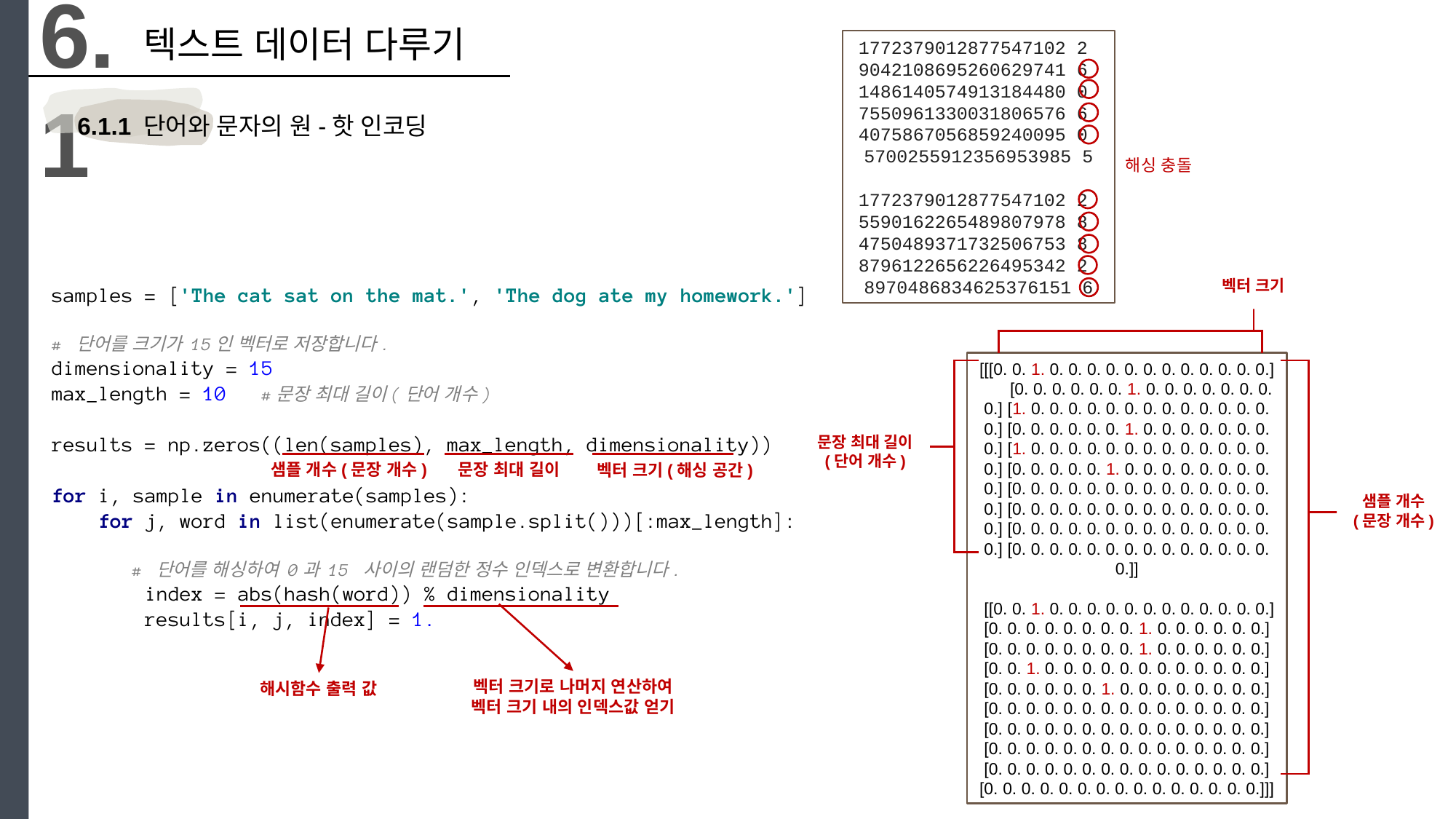

6.1
텍스트 데이터 다루기
1772379012877547102 2
9042108695260629741 6
1486140574913184480 0
7550961330031806576 6
4075867056859240095 0
5700255912356953985 5

1772379012877547102 2
5590162265489807978 8
4750489371732506753 8
8796122656226495342 2
8970486834625376151 6

6.1.1 단어와 문자의 원-핫 인코딩

해싱 충돌

samples = ['The cat sat on the mat.', 'The dog ate my homework.']
# 단어를 크기가 15인 벡터로 저장합니다.
dimensionality = 15
max_length = 10   #문장 최대 길이(단어 개수)
results = np.zeros((len(samples), max_length, dimensionality))
for i, sample in enumerate(samples):
    for j, word in list(enumerate(sample.split()))[:max_length]:
        # 단어를 해싱하여 0과 15 사이의 랜덤한 정수 인덱스로 변환합니다.
        index = abs(hash(word)) % dimensionality
        results[i, j, index] = 1.

벡터 크기
[[[0. 0. 1. 0. 0. 0. 0. 0. 0. 0. 0. 0. 0. 0. 0.]       [0. 0. 0. 0. 0. 0. 1. 0. 0. 0. 0. 0. 0. 0. 0.] [1. 0. 0. 0. 0. 0. 0. 0. 0. 0. 0. 0. 0. 0. 0.] [0. 0. 0. 0. 0. 0. 1. 0. 0. 0. 0. 0. 0. 0. 0.] [1. 0. 0. 0. 0. 0. 0. 0. 0. 0. 0. 0. 0. 0. 0.] [0. 0. 0. 0. 0. 1. 0. 0. 0. 0. 0. 0. 0. 0. 0.] [0. 0. 0. 0. 0. 0. 0. 0. 0. 0. 0. 0. 0. 0. 0.] [0. 0. 0. 0. 0. 0. 0. 0. 0. 0. 0. 0. 0. 0. 0.] [0. 0. 0. 0. 0. 0. 0. 0. 0. 0. 0. 0. 0. 0. 0.] [0. 0. 0. 0. 0. 0. 0. 0. 0. 0. 0. 0. 0. 0. 0.]]

 [[0. 0. 1. 0. 0. 0. 0. 0. 0. 0. 0. 0. 0. 0. 0.] [0. 0. 0. 0. 0. 0. 0. 0. 1. 0. 0. 0. 0. 0. 0.] [0. 0. 0. 0. 0. 0. 0. 0. 1. 0. 0. 0. 0. 0. 0.] [0. 0. 1. 0. 0. 0. 0. 0. 0. 0. 0. 0. 0. 0. 0.] [0. 0. 0. 0. 0. 0. 1. 0. 0. 0. 0. 0. 0. 0. 0.] [0. 0. 0. 0. 0. 0. 0. 0. 0. 0. 0. 0. 0. 0. 0.] [0. 0. 0. 0. 0. 0. 0. 0. 0. 0. 0. 0. 0. 0. 0.] [0. 0. 0. 0. 0. 0. 0. 0. 0. 0. 0. 0. 0. 0. 0.] [0. 0. 0. 0. 0. 0. 0. 0. 0. 0. 0. 0. 0. 0. 0.] [0. 0. 0. 0. 0. 0. 0. 0. 0. 0. 0. 0. 0. 0. 0.]]]

문장 최대 길이
(단어 개수)
샘플 개수
(문장 개수)

문장 최대 길이
샘플 개수(문장 개수)
벡터 크기(해싱 공간)
벡터 크기로 나머지 연산하여 벡터 크기 내의 인덱스값 얻기
해시함수 출력 값